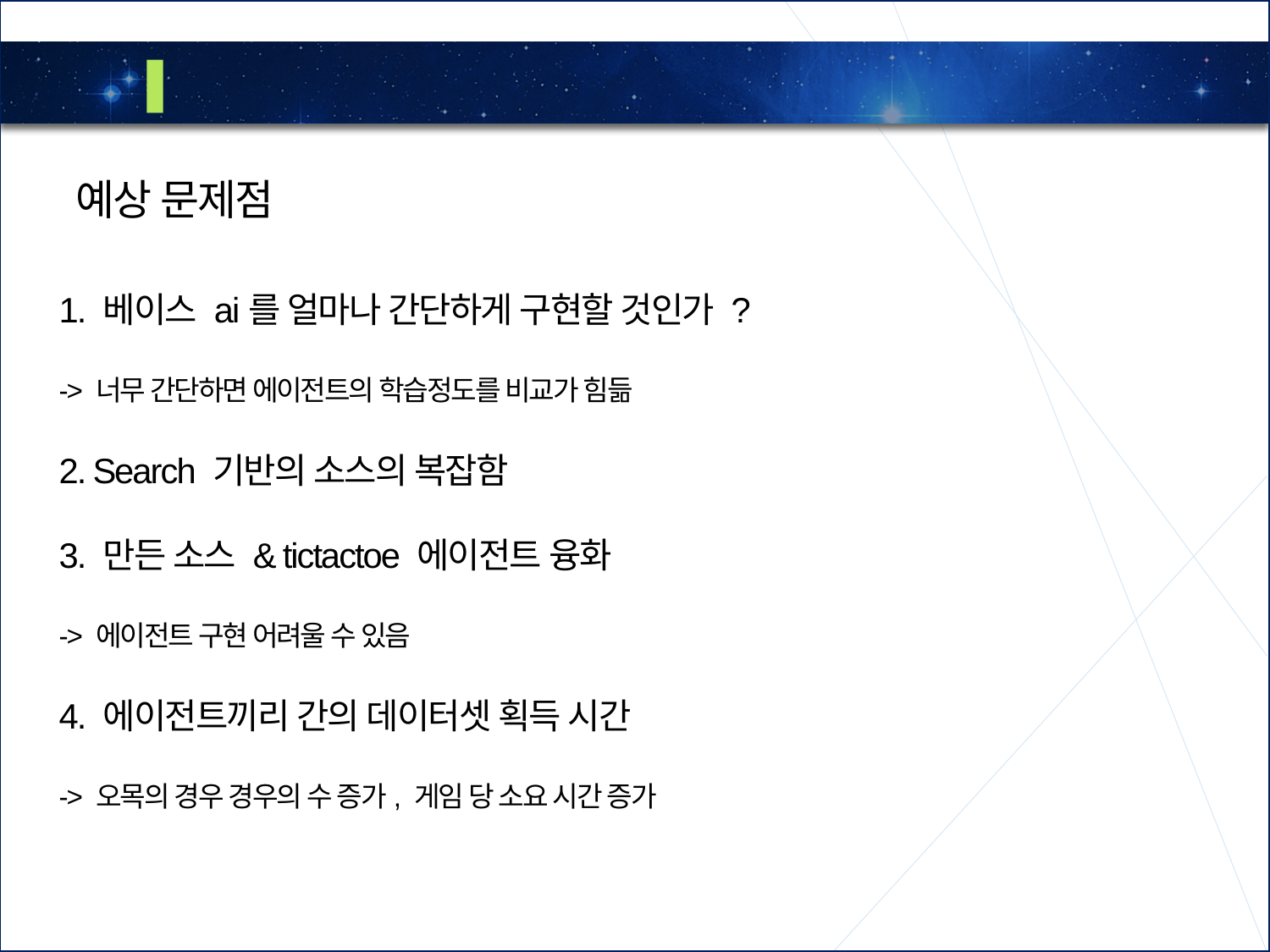

3
문제점

예상 문제점
1. 베이스 ai를 얼마나 간단하게 구현할 것인가 ?

-> 너무 간단하면 에이전트의 학습정도를 비교가 힘듦

2. Search 기반의 소스의 복잡함

3. 만든 소스 & tictactoe 에이전트 융화

-> 에이전트 구현 어려울 수 있음

4. 에이전트끼리 간의 데이터셋 획득 시간

-> 오목의 경우 경우의 수 증가, 게임 당 소요 시간 증가